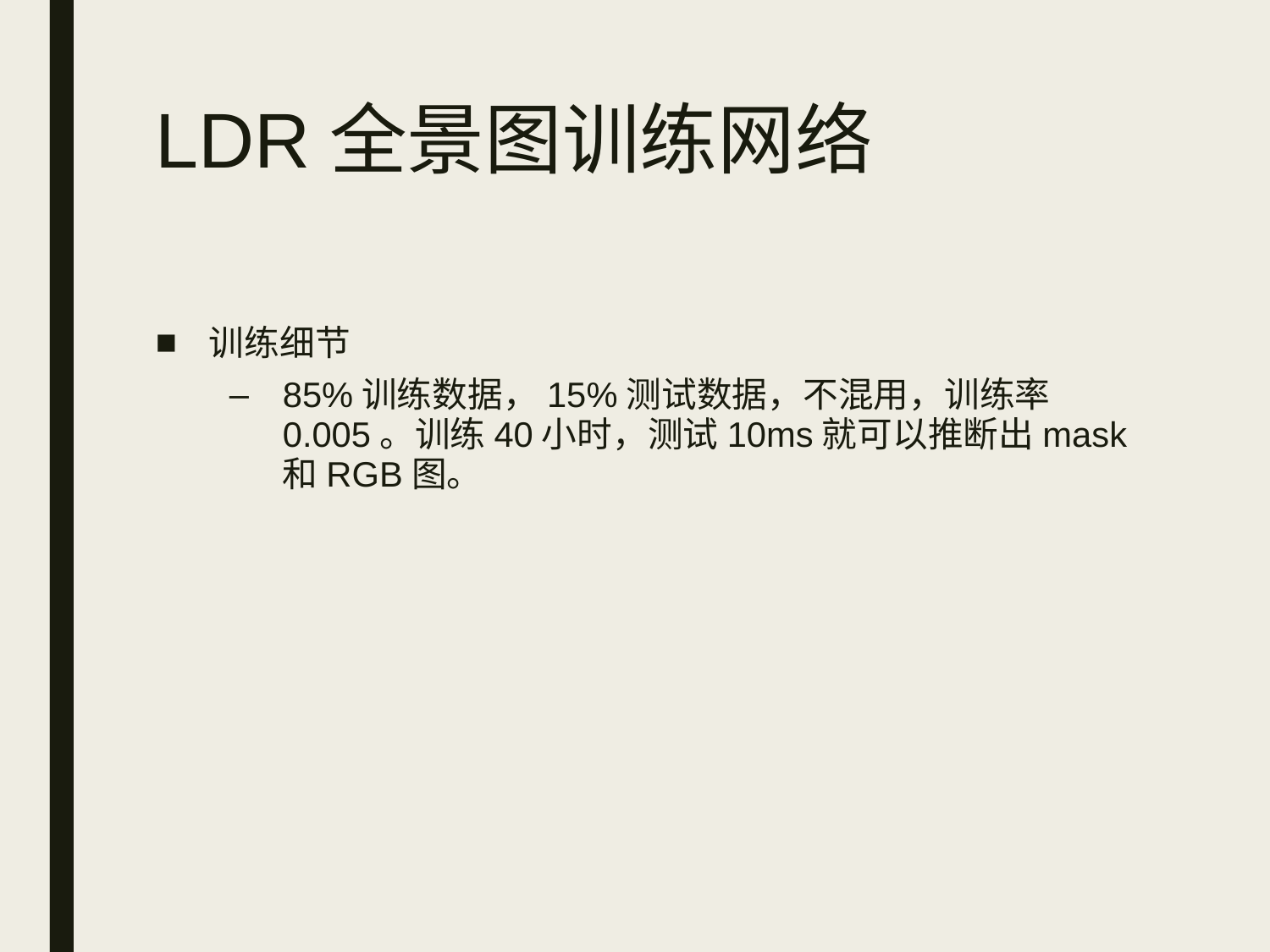

# LDR全景图训练网络
训练细节
85%训练数据，15%测试数据，不混用，训练率0.005。训练40小时，测试10ms就可以推断出mask和RGB图。